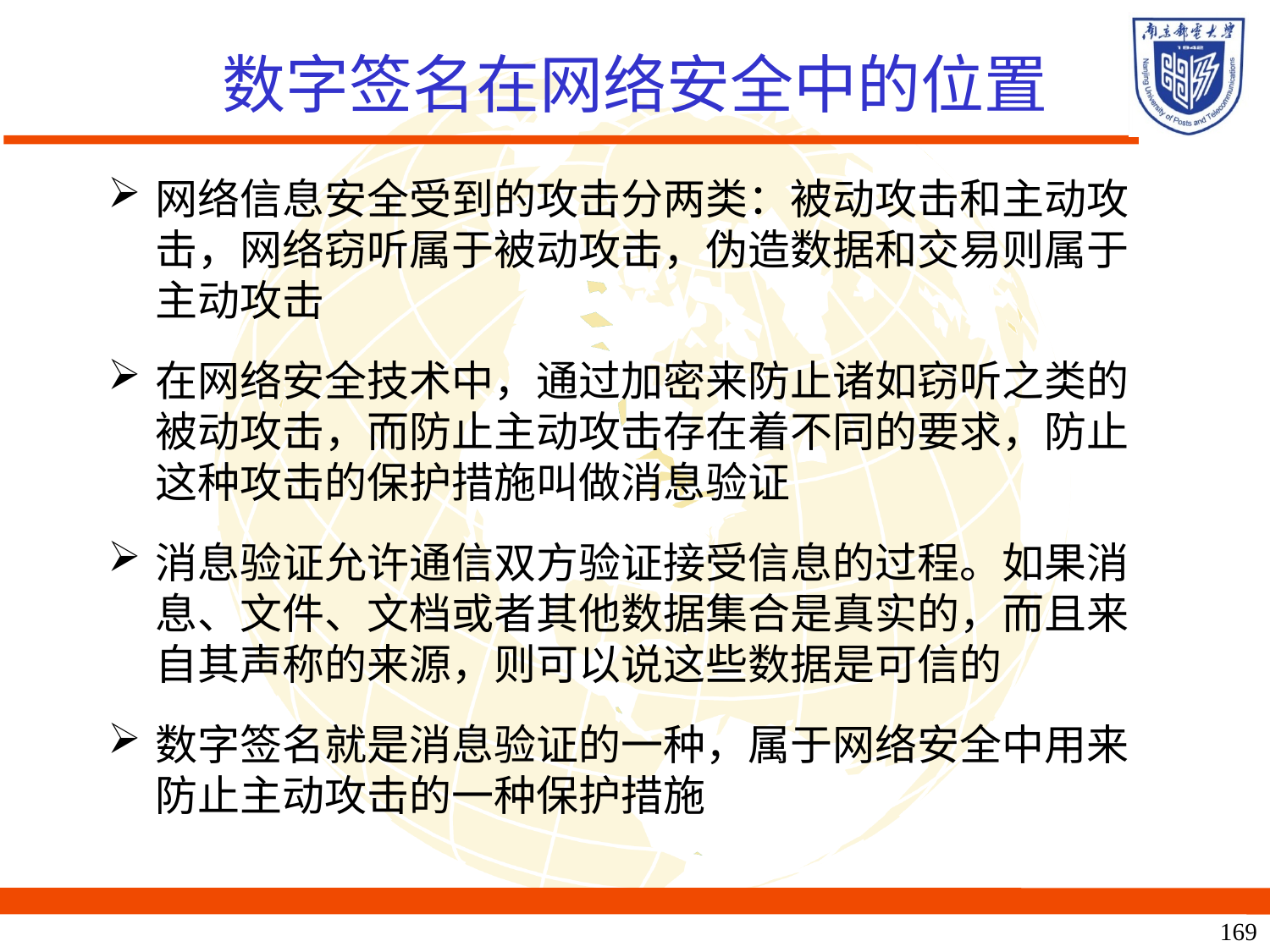

# 数字签名在网络安全中的位置
网络信息安全受到的攻击分两类：被动攻击和主动攻击，网络窃听属于被动攻击，伪造数据和交易则属于主动攻击
在网络安全技术中，通过加密来防止诸如窃听之类的被动攻击，而防止主动攻击存在着不同的要求，防止这种攻击的保护措施叫做消息验证
消息验证允许通信双方验证接受信息的过程。如果消息、文件、文档或者其他数据集合是真实的，而且来自其声称的来源，则可以说这些数据是可信的
数字签名就是消息验证的一种，属于网络安全中用来防止主动攻击的一种保护措施
169